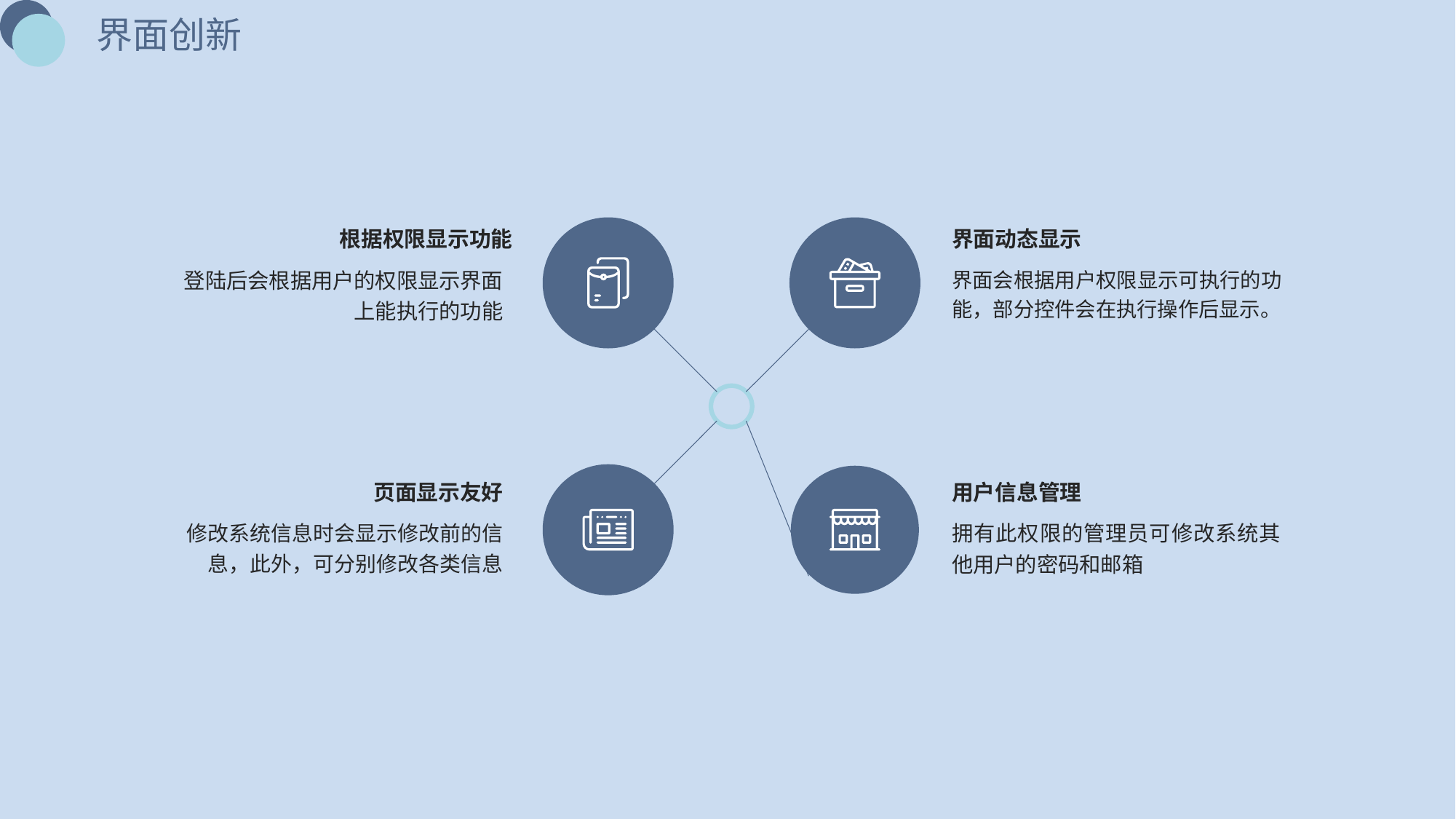

界面创新

根据权限显示功能
登陆后会根据用户的权限显示界面上能执行的功能
界面动态显示
界面会根据用户权限显示可执行的功能，部分控件会在执行操作后显示。
页面显示友好
修改系统信息时会显示修改前的信息，此外，可分别修改各类信息
用户信息管理
拥有此权限的管理员可修改系统其他用户的密码和邮箱